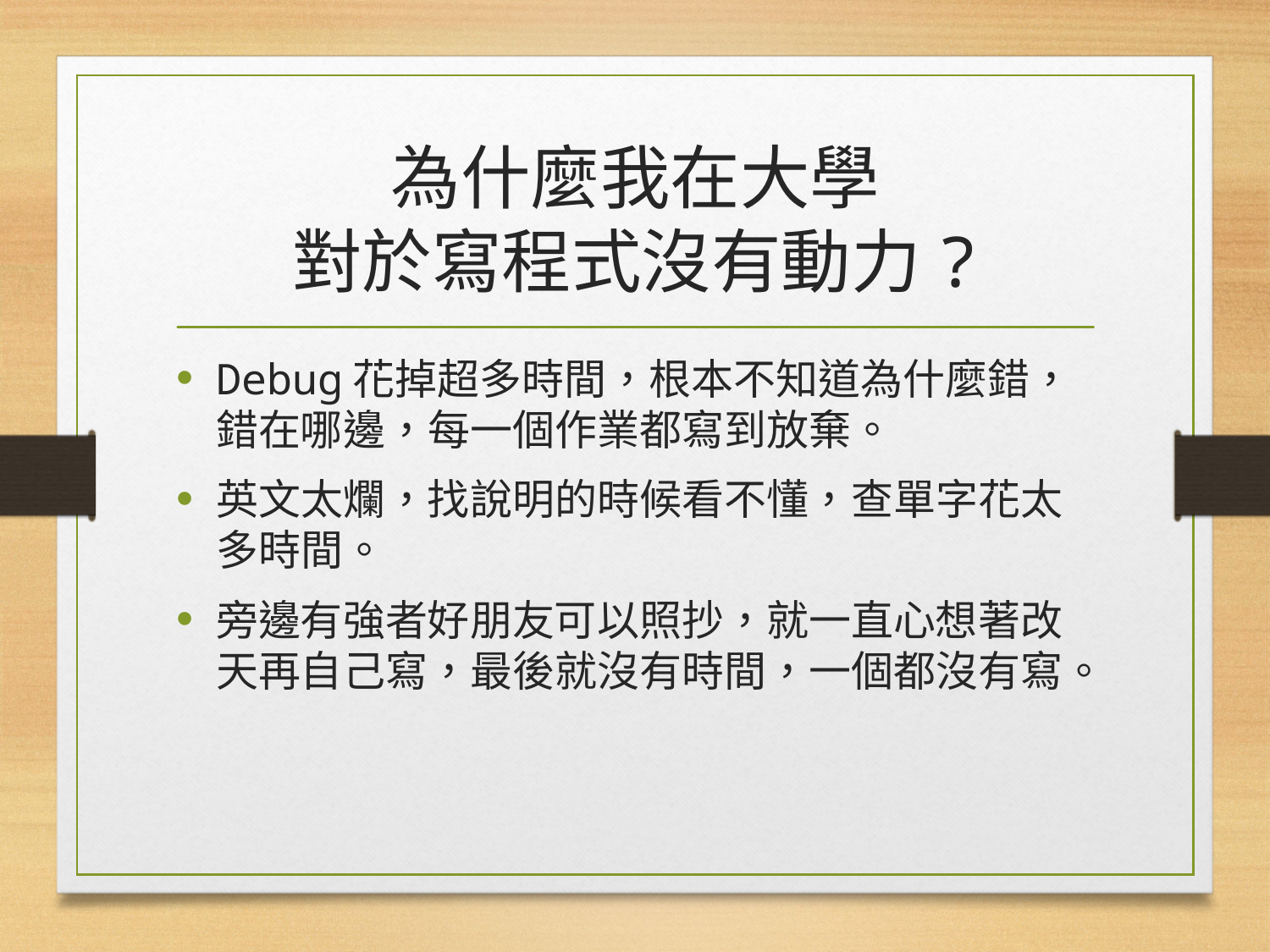

# 為什麼我在大學 對於寫程式沒有動力?
Debug花掉超多時間，根本不知道為什麼錯，錯在哪邊，每一個作業都寫到放棄。
英文太爛，找說明的時候看不懂，查單字花太多時間。
旁邊有強者好朋友可以照抄，就一直心想著改天再自己寫，最後就沒有時間，一個都沒有寫。